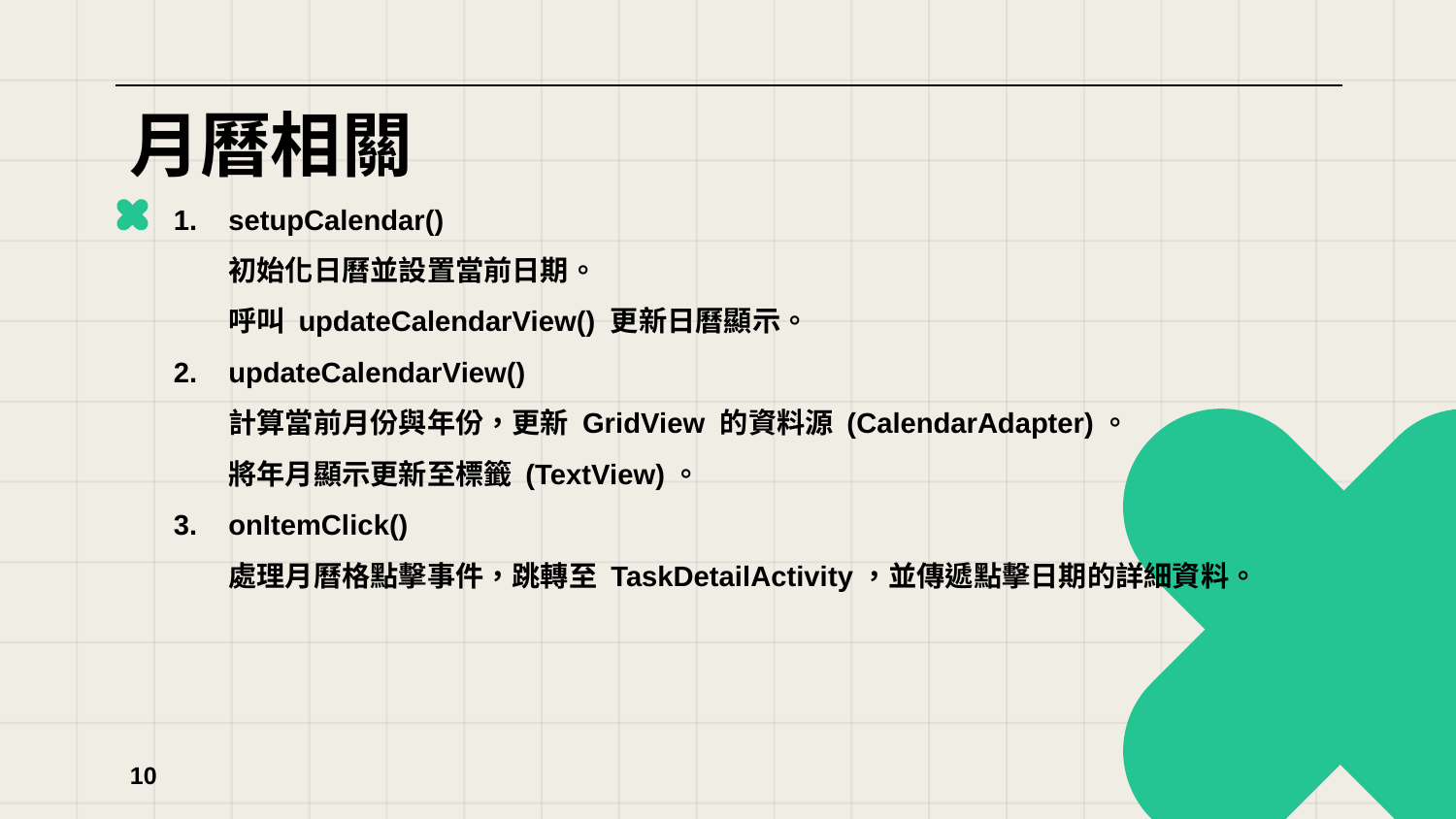

# 月曆相關
setupCalendar()
初始化日曆並設置當前日期。
呼叫 updateCalendarView() 更新日曆顯示。
updateCalendarView()
計算當前月份與年份，更新 GridView 的資料源 (CalendarAdapter)。
將年月顯示更新至標籤 (TextView)。
onItemClick()
處理月曆格點擊事件，跳轉至 TaskDetailActivity，並傳遞點擊日期的詳細資料。

10